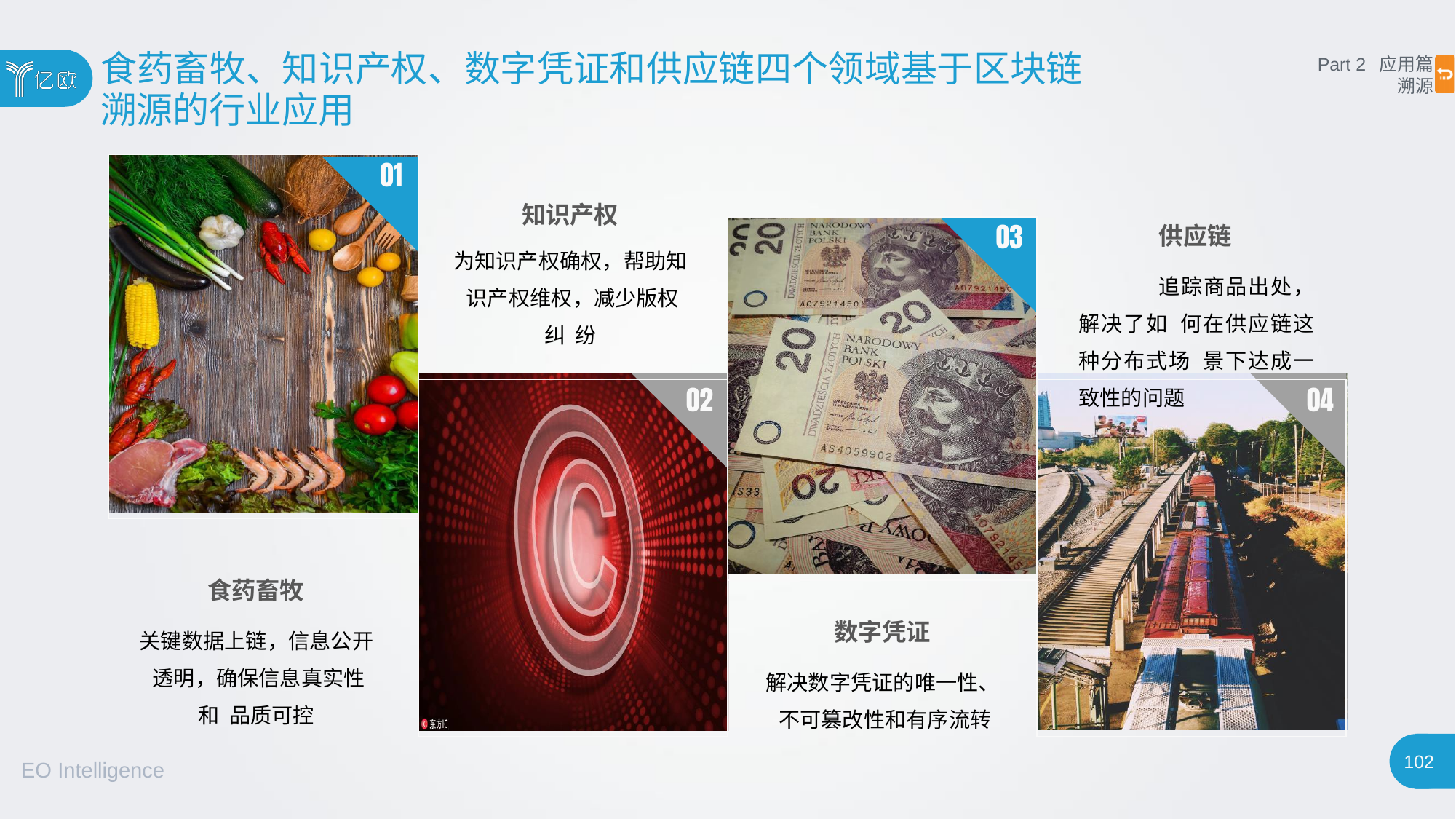

# 食药畜牧、知识产权、数字凭证和供应链四个领域基于区块链
溯源的行业应用
Part 2 应用篇
溯源

| 01 |  |  |  |
| --- | --- | --- | --- |
|  | 为知识产权确权，帮助知 识产权维权，减少版权纠 纷 | 03 | 供应链 追踪商品出处，解决了如 何在供应链这种分布式场 景下达成一致性的问题 |
|  | 02 |  | 04 |
| 食药畜牧 关键数据上链，信息公开 透明，确保信息真实性和 品质可控 |  |  |  |
|  |  | 数字凭证 解决数字凭证的唯一性、 不可篡改性和有序流转 |  |

知识产权

102
EO Intelligence